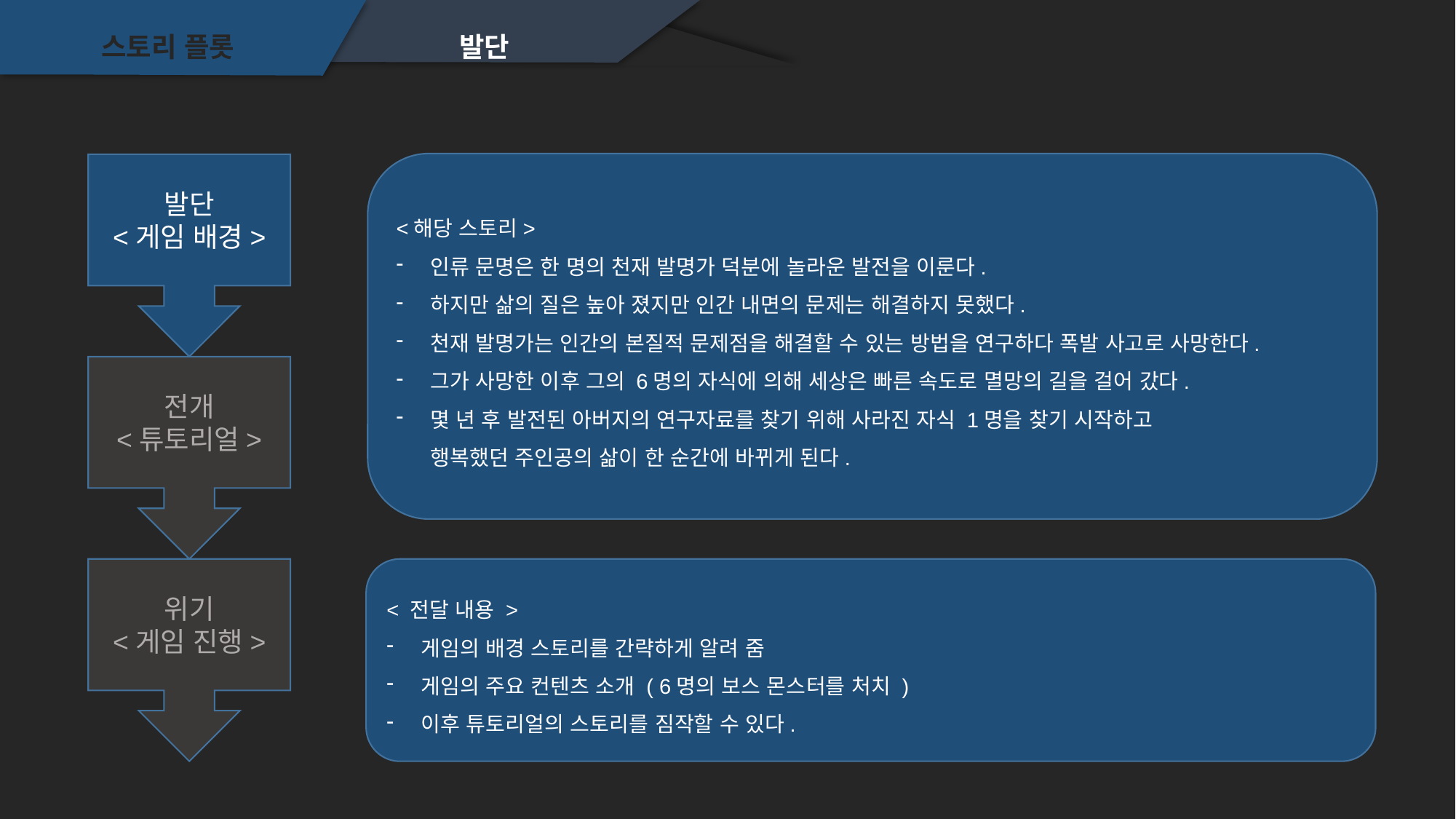

스토리 플롯
발단
<해당 스토리>
인류 문명은 한 명의 천재 발명가 덕분에 놀라운 발전을 이룬다.
하지만 삶의 질은 높아 졌지만 인간 내면의 문제는 해결하지 못했다.
천재 발명가는 인간의 본질적 문제점을 해결할 수 있는 방법을 연구하다 폭발 사고로 사망한다.
그가 사망한 이후 그의 6명의 자식에 의해 세상은 빠른 속도로 멸망의 길을 걸어 갔다.
몇 년 후 발전된 아버지의 연구자료를 찾기 위해 사라진 자식 1명을 찾기 시작하고
행복했던 주인공의 삶이 한 순간에 바뀌게 된다.
발단
<게임 배경>
전개
<튜토리얼>
< 전달 내용 >
게임의 배경 스토리를 간략하게 알려 줌
게임의 주요 컨텐츠 소개 ( 6명의 보스 몬스터를 처치 )
이후 튜토리얼의 스토리를 짐작할 수 있다.
위기
<게임 진행>